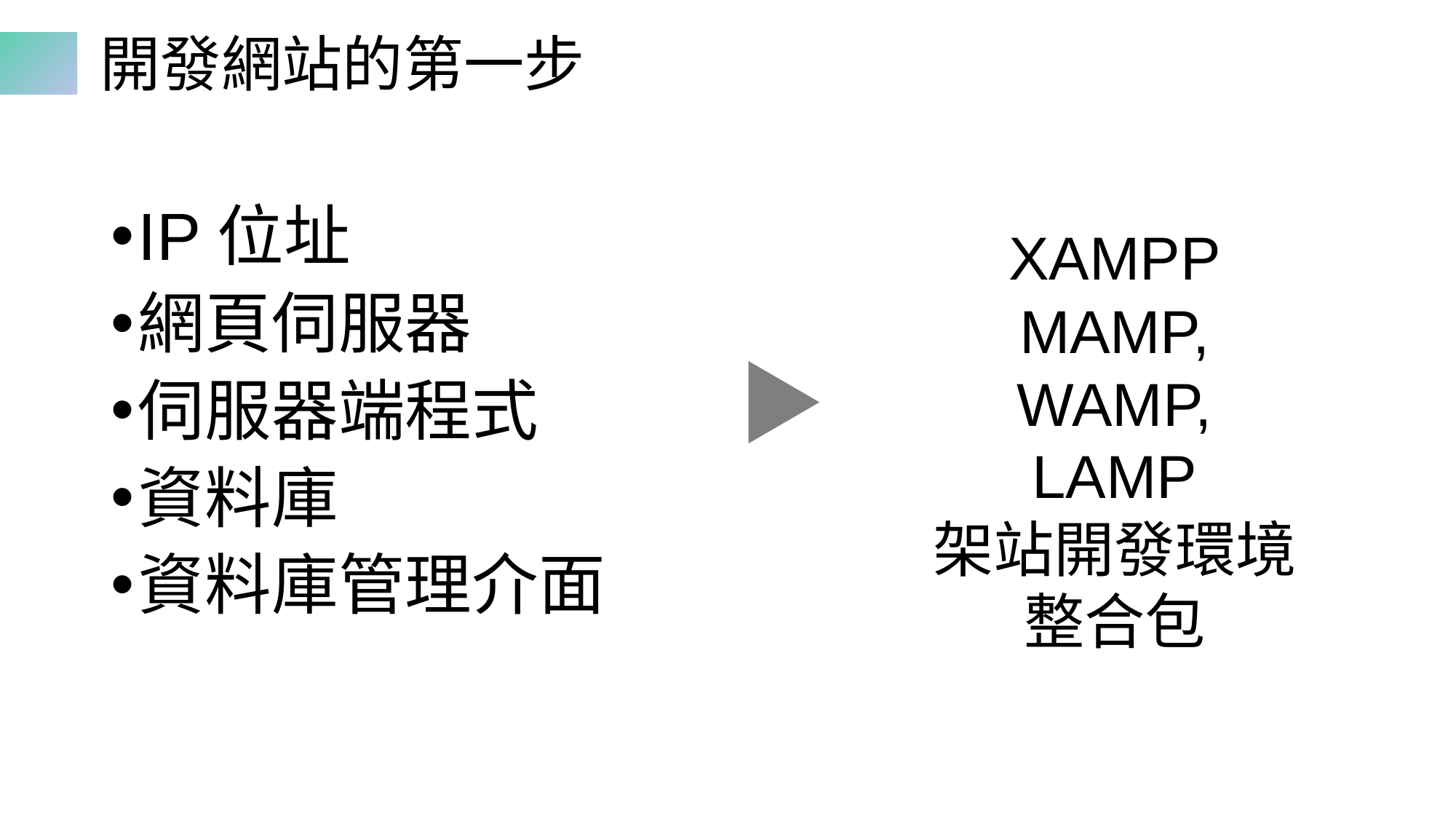

# 開發網站的第一步
IP位址
網頁伺服器
伺服器端程式
資料庫
資料庫管理介面
XAMPP
MAMP,
WAMP,
LAMP
架站開發環境
整合包